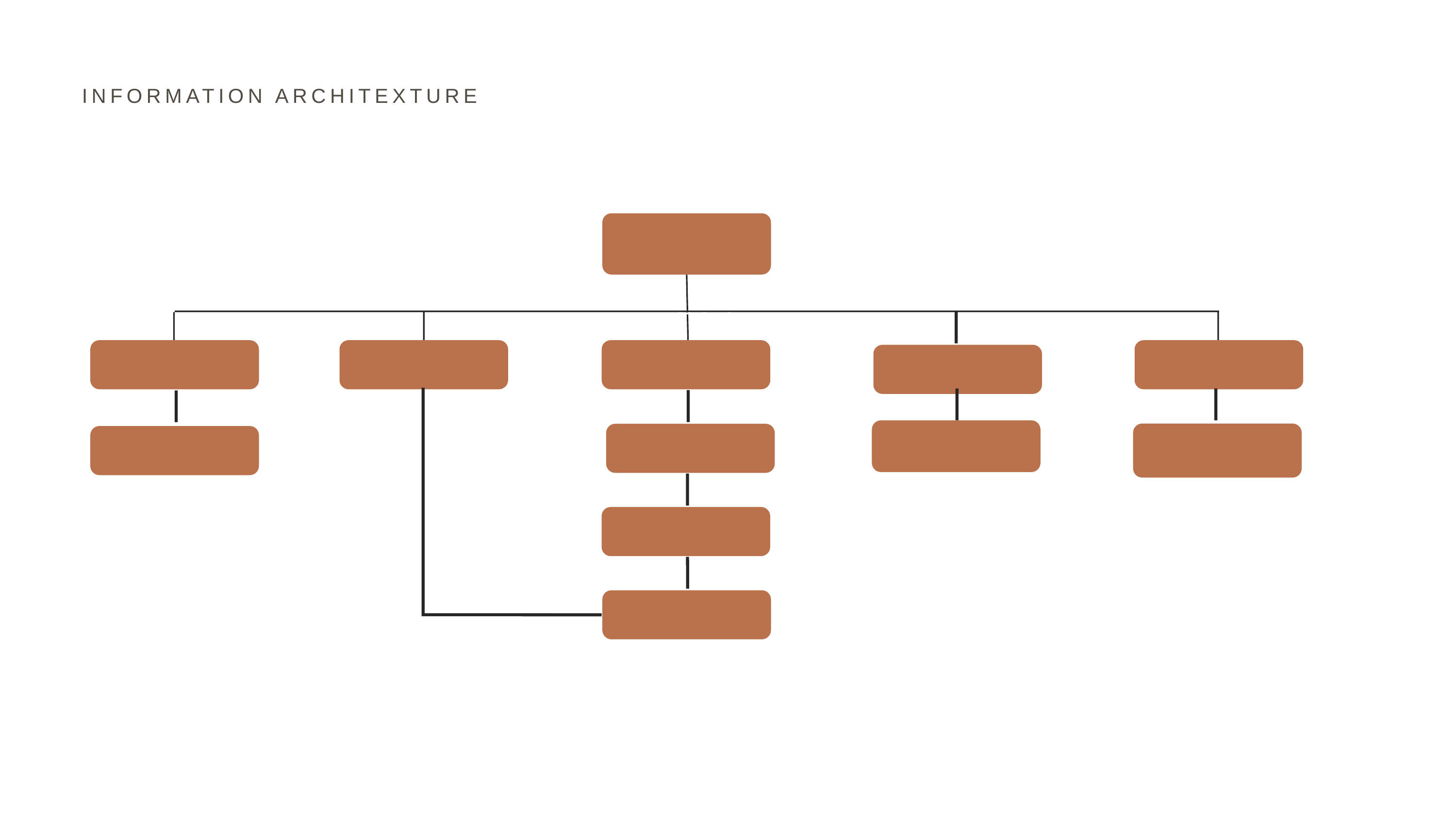

INFORMATION ARCHITEXTURE

main

event

장바구니

shop

고객센터

로그인/회원가입

로그인/
회원가입 페이지

자주묻는질문
(1:1 문의 채팅톡)

상품리스트

안내페이지

상품상세페이지

주문페이지